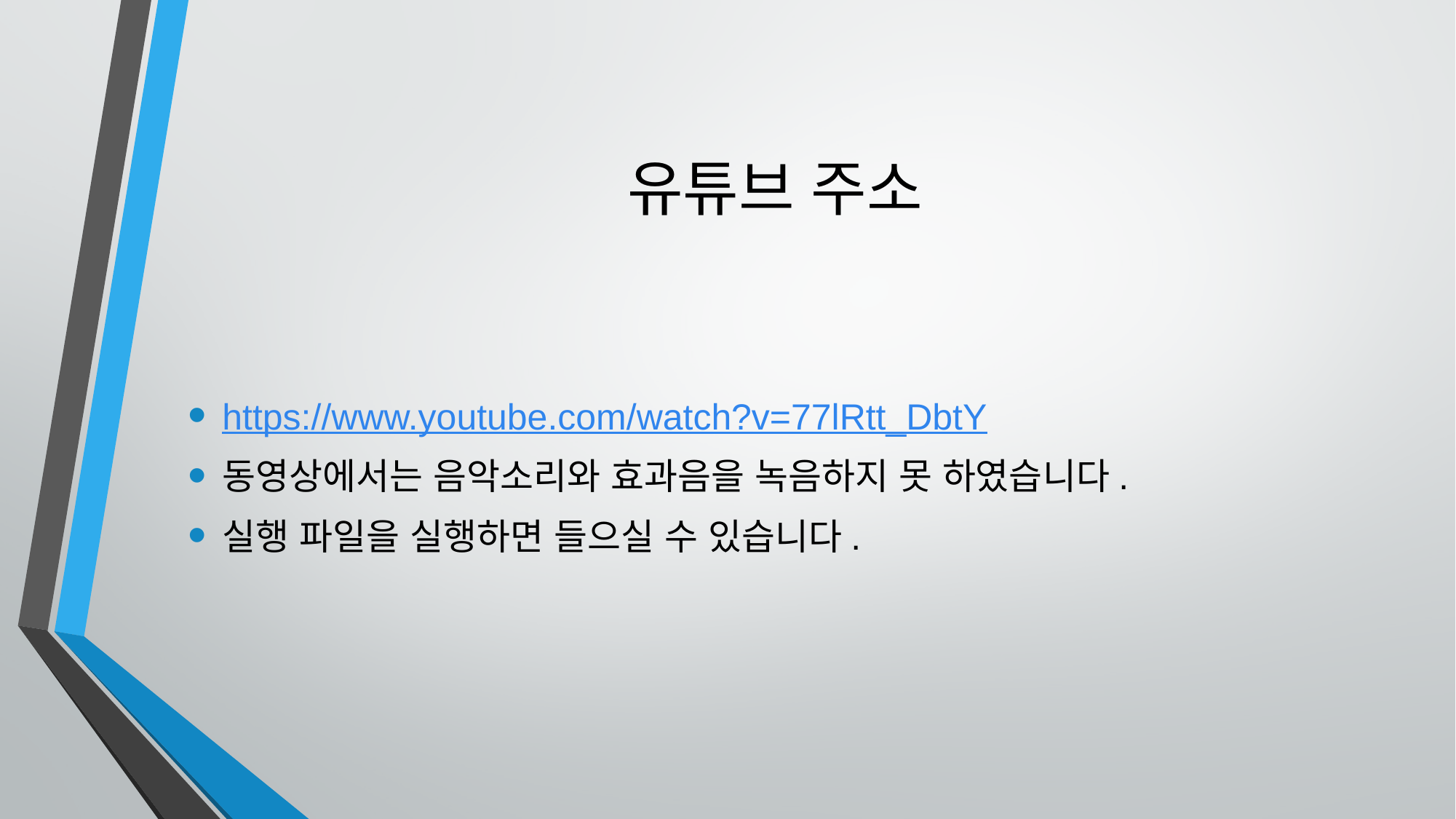

# 유튜브 주소
https://www.youtube.com/watch?v=77lRtt_DbtY
동영상에서는 음악소리와 효과음을 녹음하지 못 하였습니다.
실행 파일을 실행하면 들으실 수 있습니다.